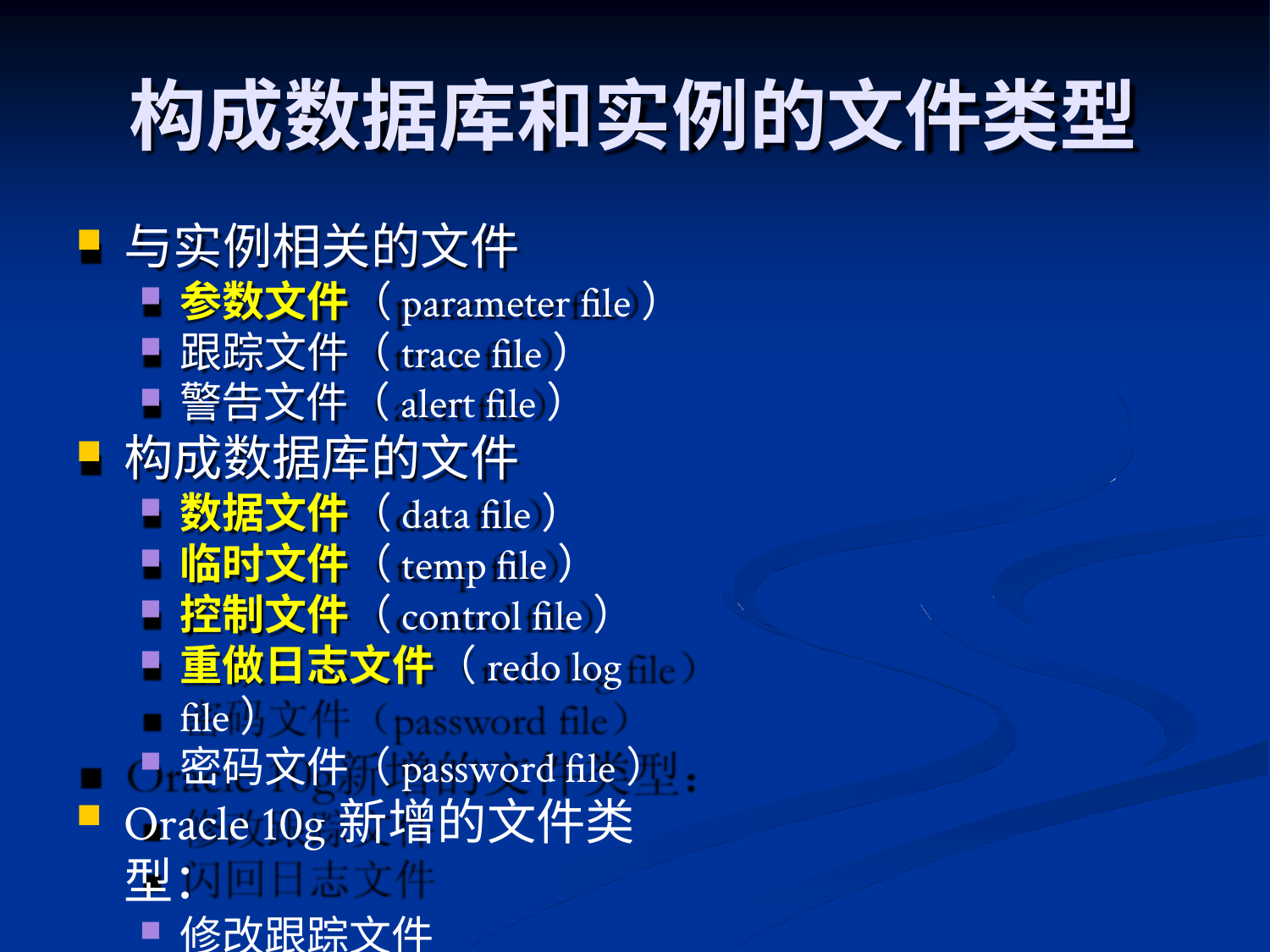

# 构成数据库和实例的文件类型

与实例相关的文件
参数文件（parameter file）
跟踪文件（trace file）
警告文件（alert file）
构成数据库的文件
数据文件（data file）
临时文件（temp file）
控制文件（control file）
重做日志文件（redo log file）
密码文件（password file）
Oracle 10g新增的文件类型：
修改跟踪文件
闪回日志文件